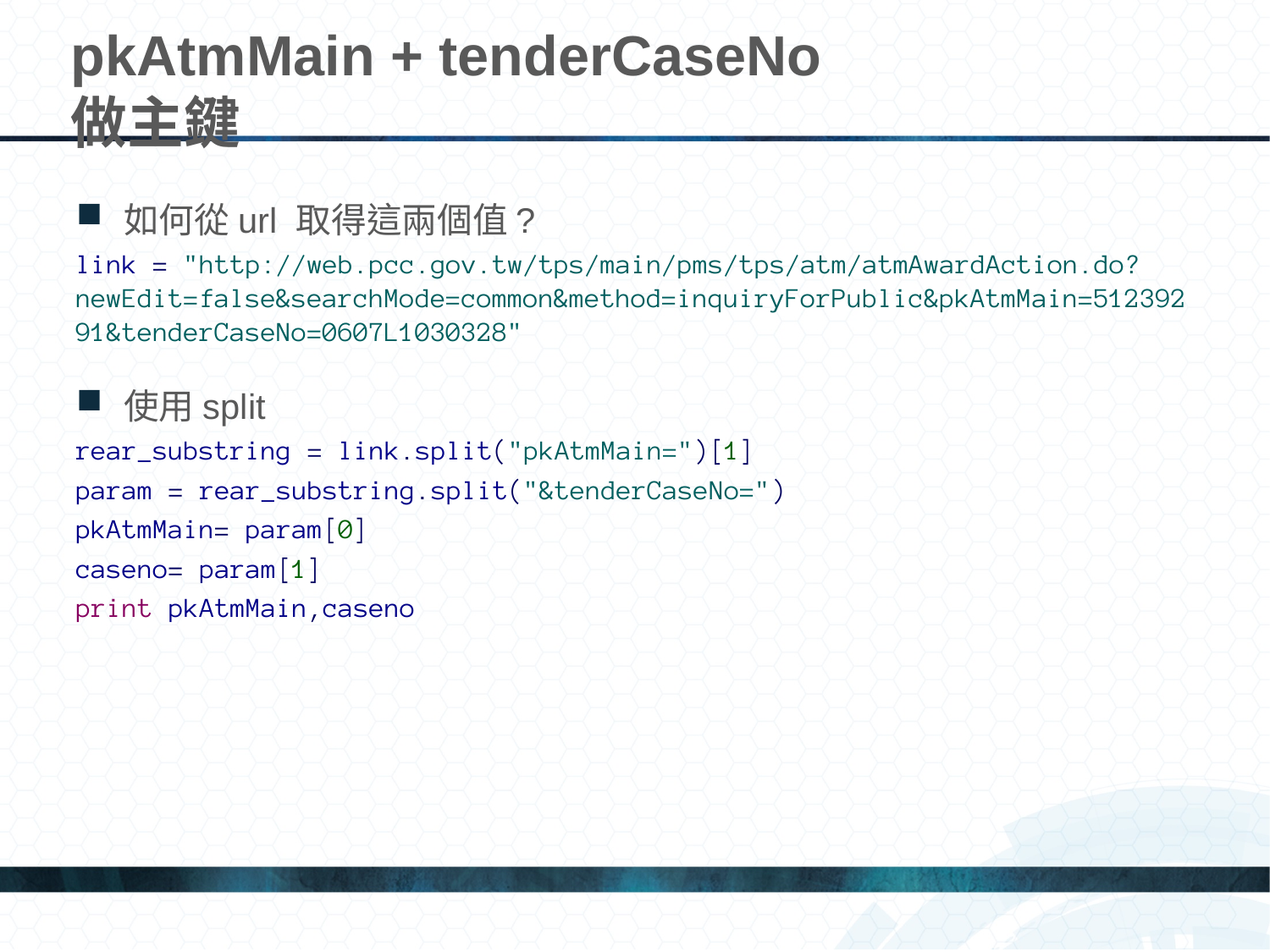

# pkAtmMain + tenderCaseNo 做主鍵
如何從url 取得這兩個值?
link = "http://web.pcc.gov.tw/tps/main/pms/tps/atm/atmAwardAction.do?newEdit=false&searchMode=common&method=inquiryForPublic&pkAtmMain=51239291&tenderCaseNo=0607L1030328"

使用split
rear_substring = link.split("pkAtmMain=")[1]
param = rear_substring.split("&tenderCaseNo=")
pkAtmMain= param[0]
caseno= param[1]
print pkAtmMain,caseno